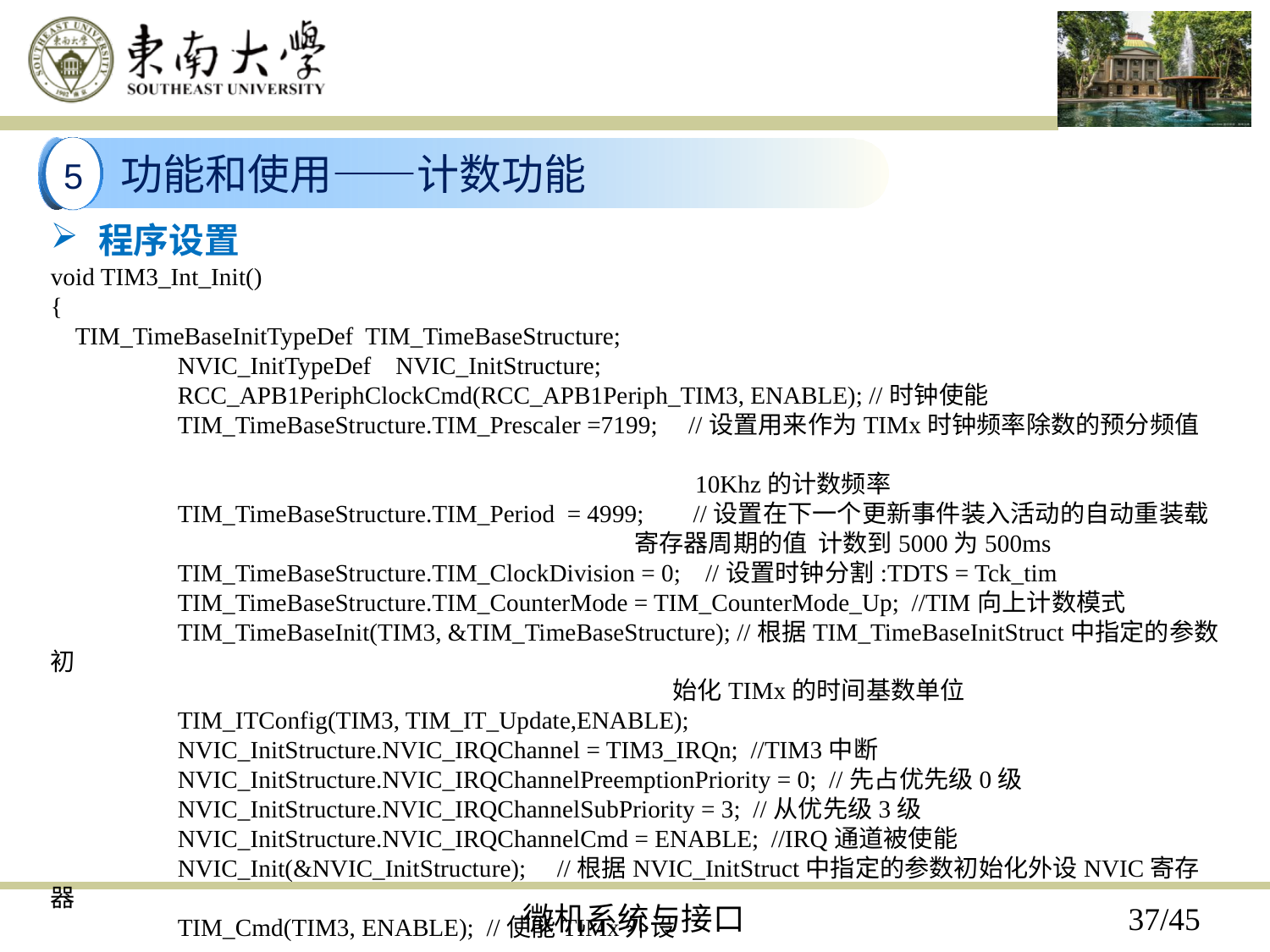

功能和使用——计数功能
5
程序设置
void TIM3_Int_Init()
{
    TIM_TimeBaseInitTypeDef  TIM_TimeBaseStructure;
	NVIC_InitTypeDef    NVIC_InitStructure;
	RCC_APB1PeriphClockCmd(RCC_APB1Periph_TIM3, ENABLE); //时钟使能
	TIM_TimeBaseStructure.TIM_Prescaler =7199;     //设置用来作为TIMx时钟频率除数的预分频值
                                                                                                         10Khz的计数频率
	TIM_TimeBaseStructure.TIM_Period  = 4999;        //设置在下一个更新事件装入活动的自动重装载
                                                                                                         寄存器周期的值	 计数到5000为500ms
	TIM_TimeBaseStructure.TIM_ClockDivision = 0;    //设置时钟分割:TDTS = Tck_tim
	TIM_TimeBaseStructure.TIM_CounterMode = TIM_CounterMode_Up;  //TIM向上计数模式
	TIM_TimeBaseInit(TIM3, &TIM_TimeBaseStructure); //根据TIM_TimeBaseInitStruct中指定的参数初
                                                                                                                始化TIMx的时间基数单位
	TIM_ITConfig(TIM3, TIM_IT_Update,ENABLE);
	NVIC_InitStructure.NVIC_IRQChannel = TIM3_IRQn;  //TIM3中断
	NVIC_InitStructure.NVIC_IRQChannelPreemptionPriority = 0;  //先占优先级0级
	NVIC_InitStructure.NVIC_IRQChannelSubPriority = 3;  //从优先级3级
	NVIC_InitStructure.NVIC_IRQChannelCmd = ENABLE;  //IRQ通道被使能
	NVIC_Init(&NVIC_InitStructure);     //根据NVIC_InitStruct中指定的参数初始化外设NVIC寄存器
	TIM_Cmd(TIM3, ENABLE);  //使能TIMx外设
}